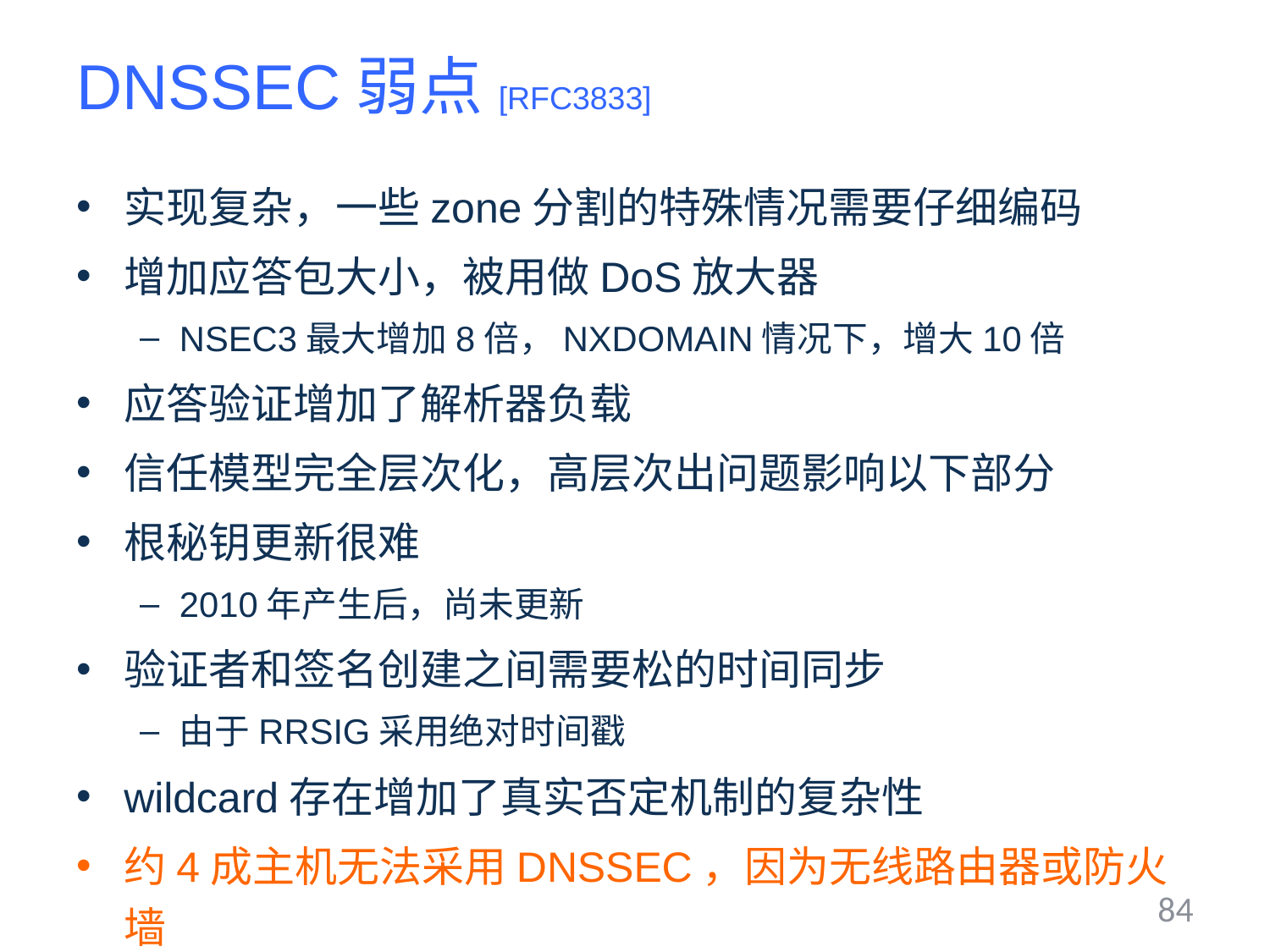

# DNSSEC弱点[RFC3833]
实现复杂，一些zone分割的特殊情况需要仔细编码
增加应答包大小，被用做DoS放大器
NSEC3最大增加8倍，NXDOMAIN情况下，增大10倍
应答验证增加了解析器负载
信任模型完全层次化，高层次出问题影响以下部分
根秘钥更新很难
2010年产生后，尚未更新
验证者和签名创建之间需要松的时间同步
由于RRSIG采用绝对时间戳
wildcard存在增加了真实否定机制的复杂性
约4成主机无法采用DNSSEC，因为无线路由器或防火墙
84